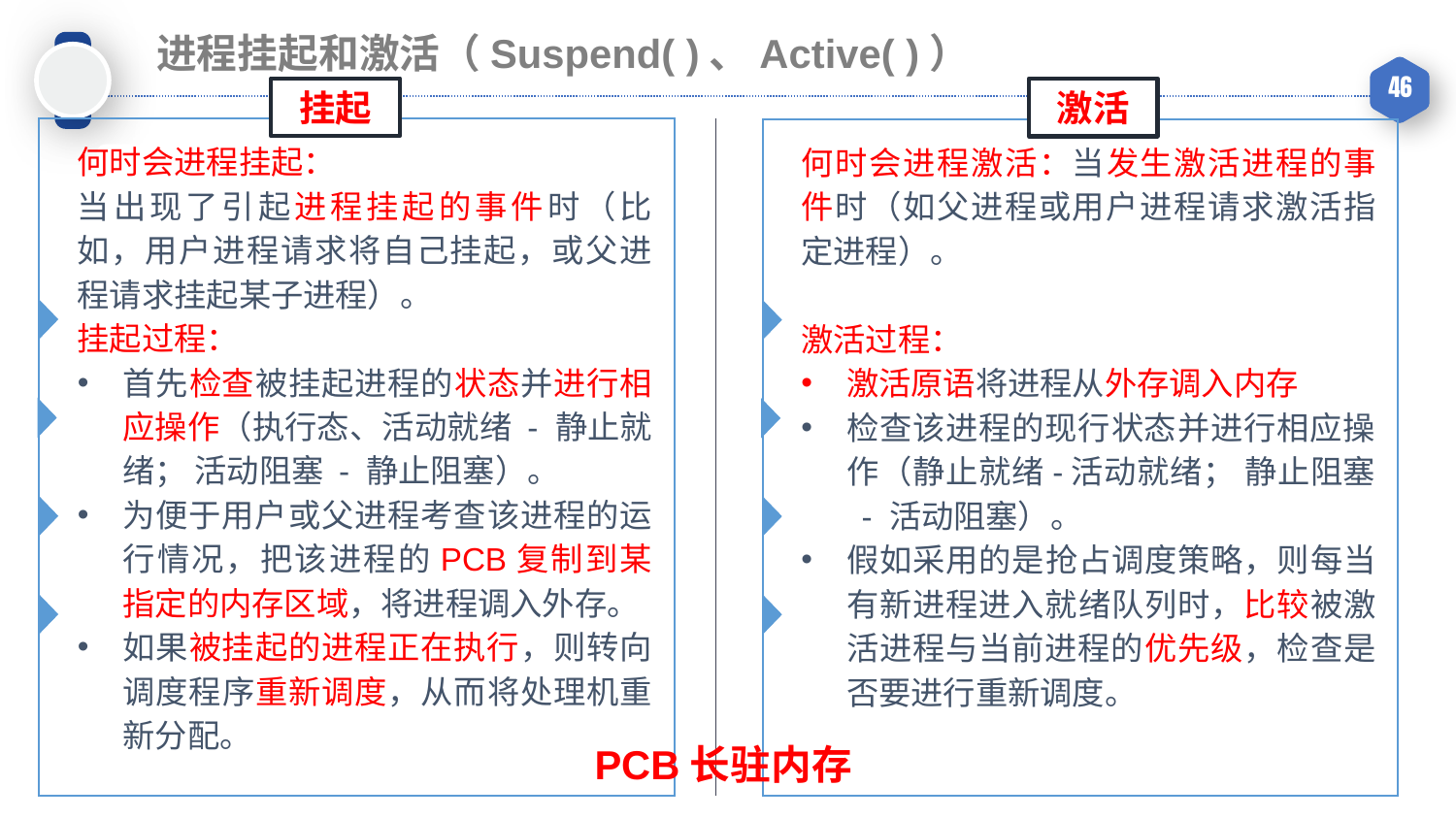

进程挂起和激活（Suspend( )、Active( )）

挂起
激活

何时会进程挂起：
当出现了引起进程挂起的事件时（比如，用户进程请求将自己挂起，或父进程请求挂起某子进程）。
挂起过程：
首先检查被挂起进程的状态并进行相应操作（执行态、活动就绪 - 静止就绪； 活动阻塞 - 静止阻塞）。
为便于用户或父进程考查该进程的运行情况，把该进程的PCB复制到某指定的内存区域，将进程调入外存。
如果被挂起的进程正在执行，则转向调度程序重新调度，从而将处理机重新分配。

何时会进程激活：当发生激活进程的事件时（如父进程或用户进程请求激活指定进程）。

激活过程：
激活原语将进程从外存调入内存
检查该进程的现行状态并进行相应操作（静止就绪-活动就绪； 静止阻塞 - 活动阻塞）。
假如采用的是抢占调度策略，则每当有新进程进入就绪队列时，比较被激活进程与当前进程的优先级，检查是否要进行重新调度。

进程家族
PCB长驻内存